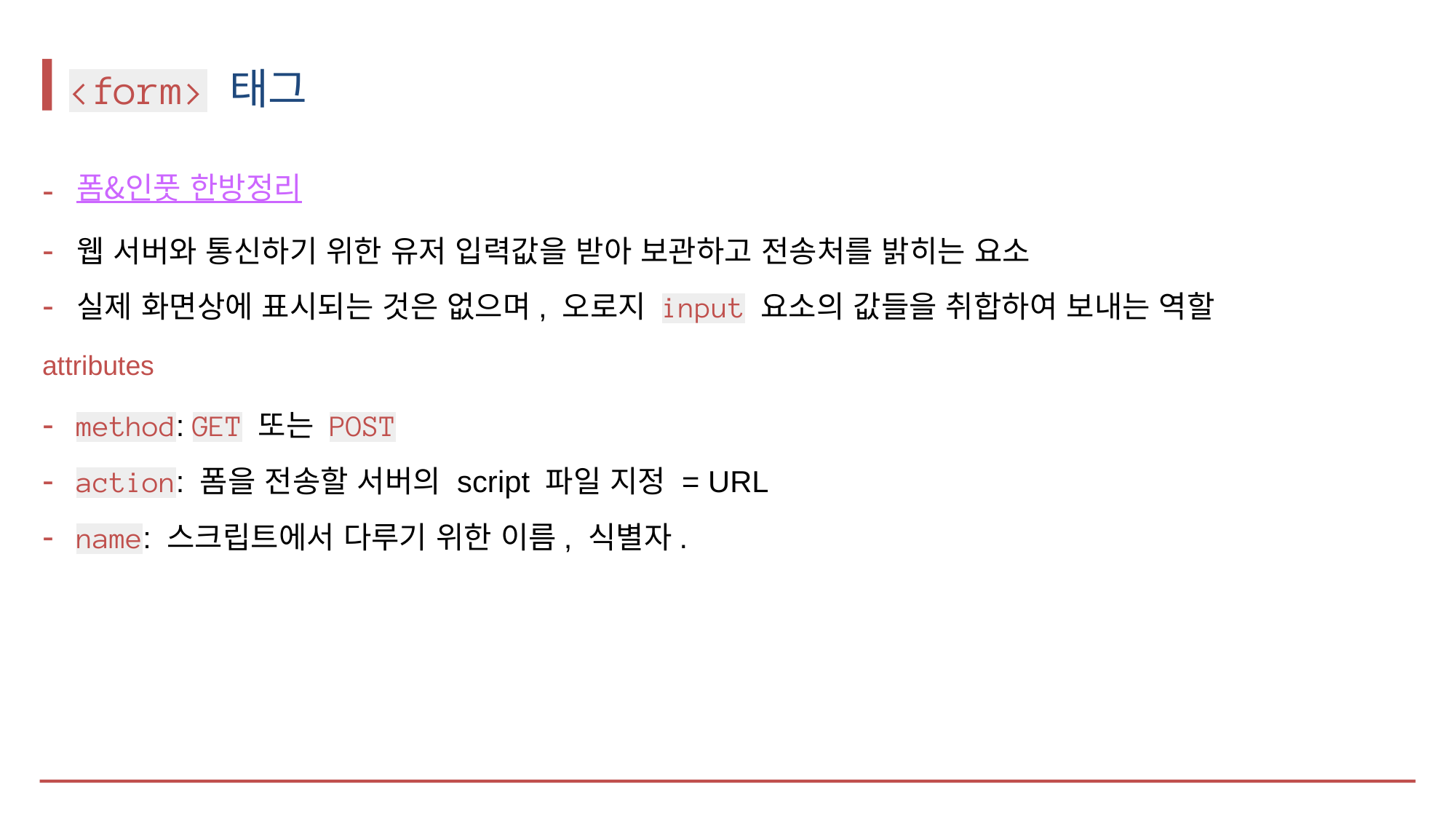

# <form> 태그
폼&인풋 한방정리
웹 서버와 통신하기 위한 유저 입력값을 받아 보관하고 전송처를 밝히는 요소
실제 화면상에 표시되는 것은 없으며, 오로지 input 요소의 값들을 취합하여 보내는 역할
attributes
method: GET 또는 POST
action: 폼을 전송할 서버의 script 파일 지정 = URL
name: 스크립트에서 다루기 위한 이름, 식별자.